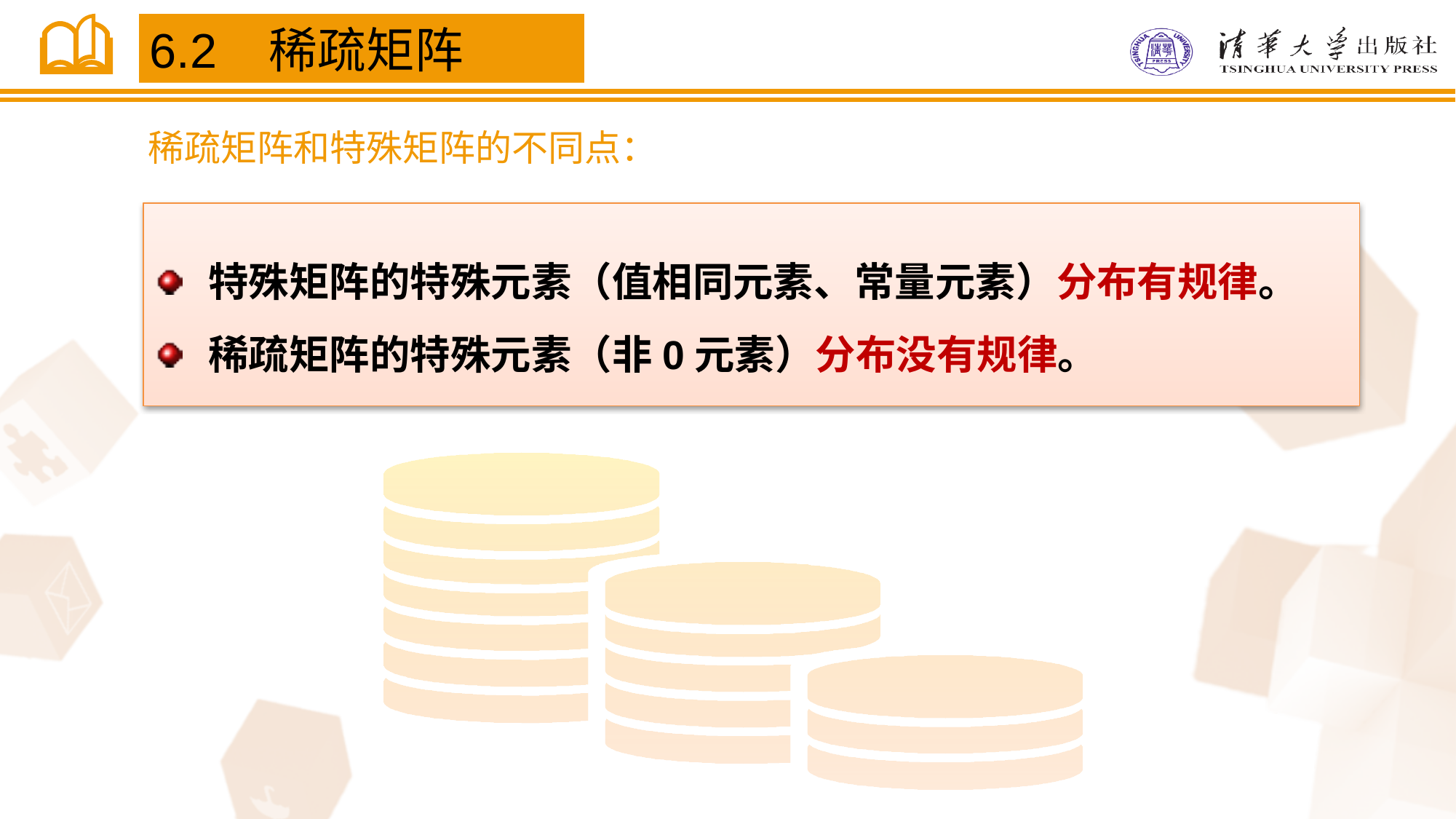

6.2   稀疏矩阵
稀疏矩阵和特殊矩阵的不同点：
特殊矩阵的特殊元素（值相同元素、常量元素）分布有规律。
稀疏矩阵的特殊元素（非0元素）分布没有规律。